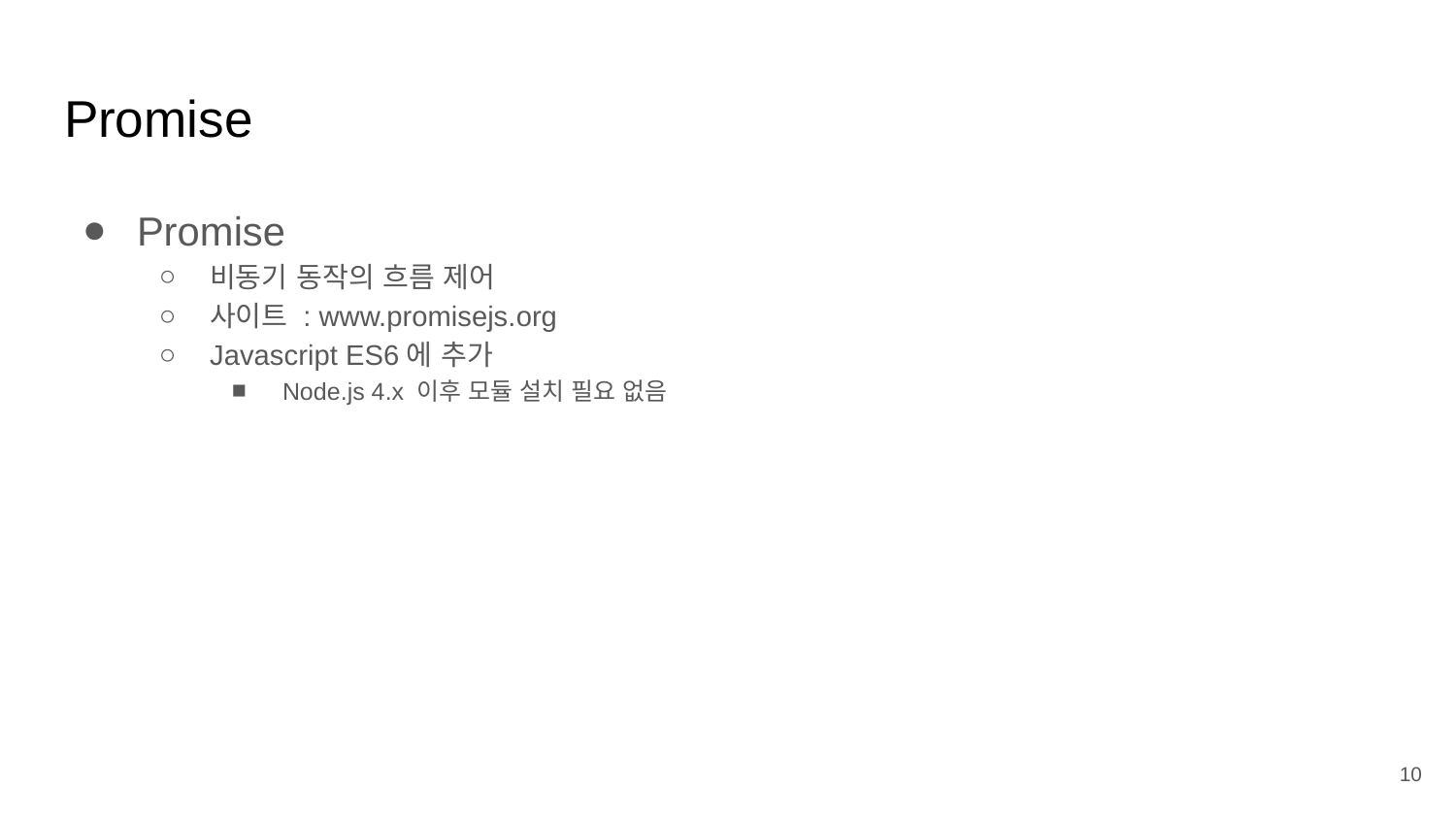

# Promise
Promise
비동기 동작의 흐름 제어
사이트 : www.promisejs.org
Javascript ES6에 추가
Node.js 4.x 이후 모듈 설치 필요 없음
10